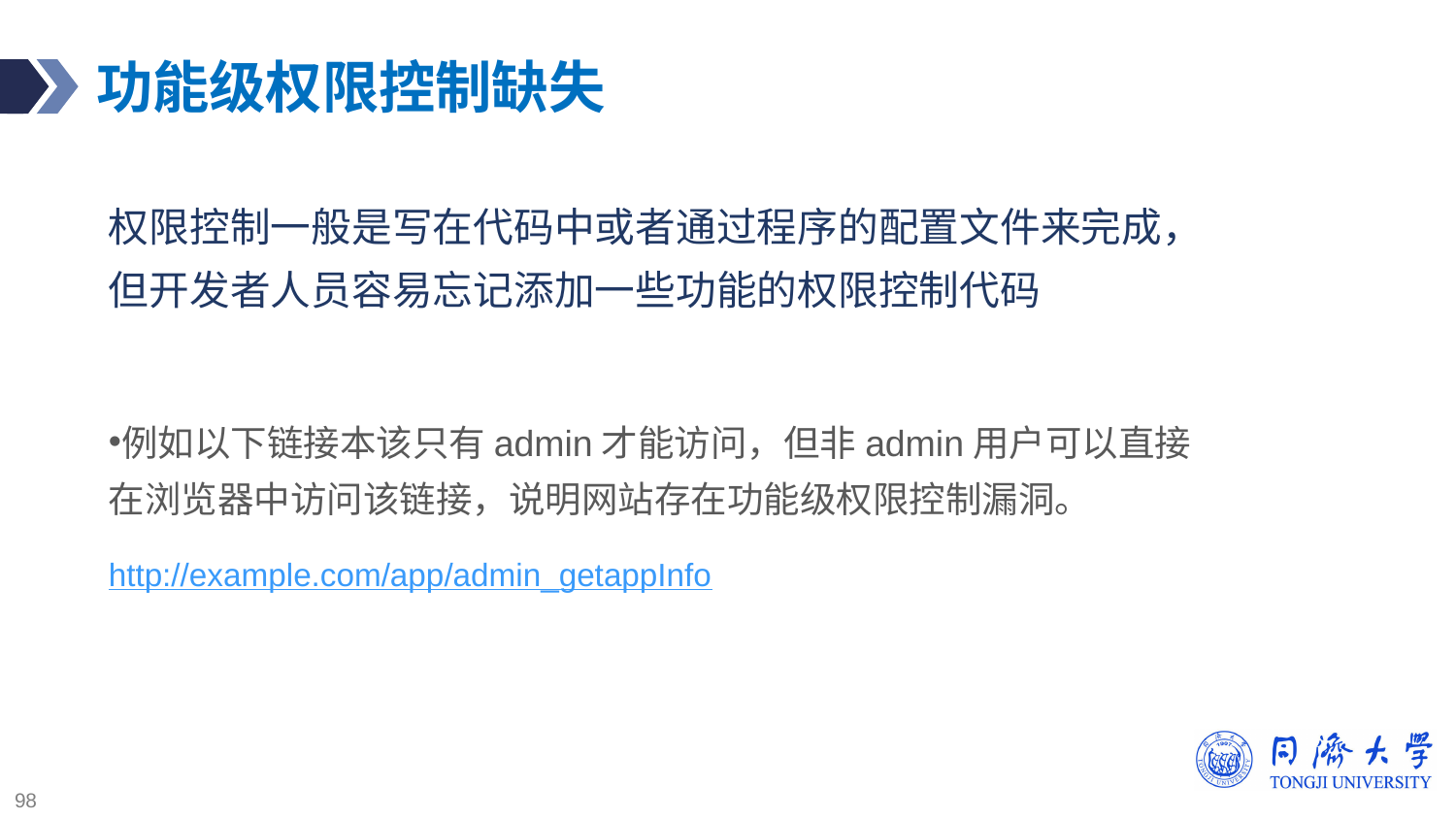

# 功能级权限控制缺失
权限控制一般是写在代码中或者通过程序的配置文件来完成，但开发者人员容易忘记添加一些功能的权限控制代码

例如以下链接本该只有admin才能访问，但非admin用户可以直接在浏览器中访问该链接，说明网站存在功能级权限控制漏洞。
http://example.com/app/admin_getappInfo
98